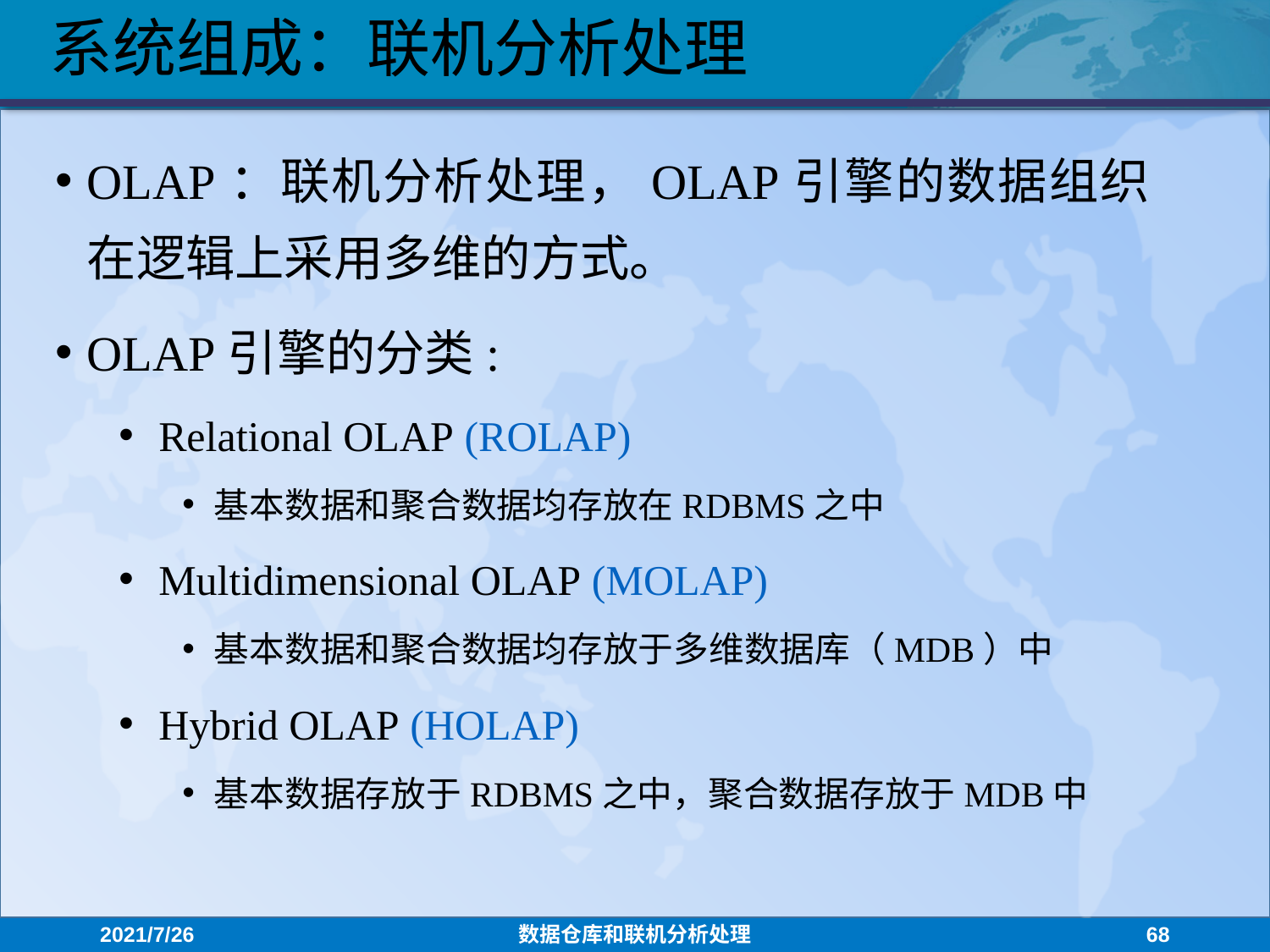

系统组成：联机分析处理
OLAP：联机分析处理，OLAP引擎的数据组织在逻辑上采用多维的方式。
OLAP引擎的分类:
Relational OLAP (ROLAP)
基本数据和聚合数据均存放在RDBMS之中
Multidimensional OLAP (MOLAP)
基本数据和聚合数据均存放于多维数据库（MDB）中
Hybrid OLAP (HOLAP)
基本数据存放于RDBMS之中，聚合数据存放于MDB中
2021/7/26
数据仓库和联机分析处理
68